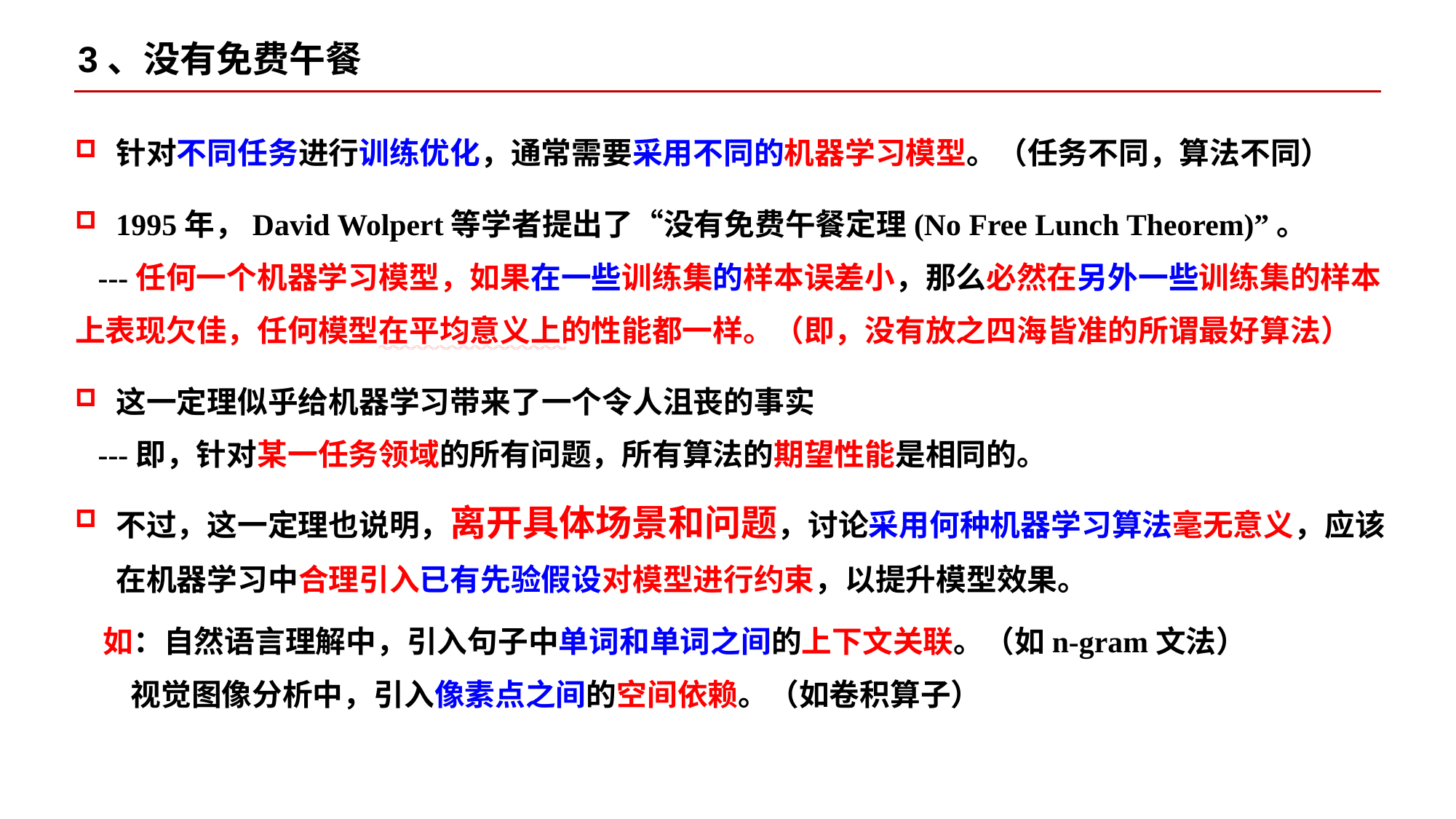

3、没有免费午餐
针对不同任务进行训练优化，通常需要采用不同的机器学习模型。（任务不同，算法不同）
1995年，David Wolpert等学者提出了“没有免费午餐定理(No Free Lunch Theorem)”。
   ---任何一个机器学习模型，如果在一些训练集的样本误差小，那么必然在另外一些训练集的样本上表现欠佳，任何模型在平均意义上的性能都一样。（即，没有放之四海皆准的所谓最好算法）
这一定理似乎给机器学习带来了一个令人沮丧的事实
   ---即，针对某一任务领域的所有问题，所有算法的期望性能是相同的。
不过，这一定理也说明，离开具体场景和问题，讨论采用何种机器学习算法毫无意义，应该在机器学习中合理引入已有先验假设对模型进行约束，以提升模型效果。
   如：自然语言理解中，引入句子中单词和单词之间的上下文关联。（如n-gram文法）
       视觉图像分析中，引入像素点之间的空间依赖。（如卷积算子）